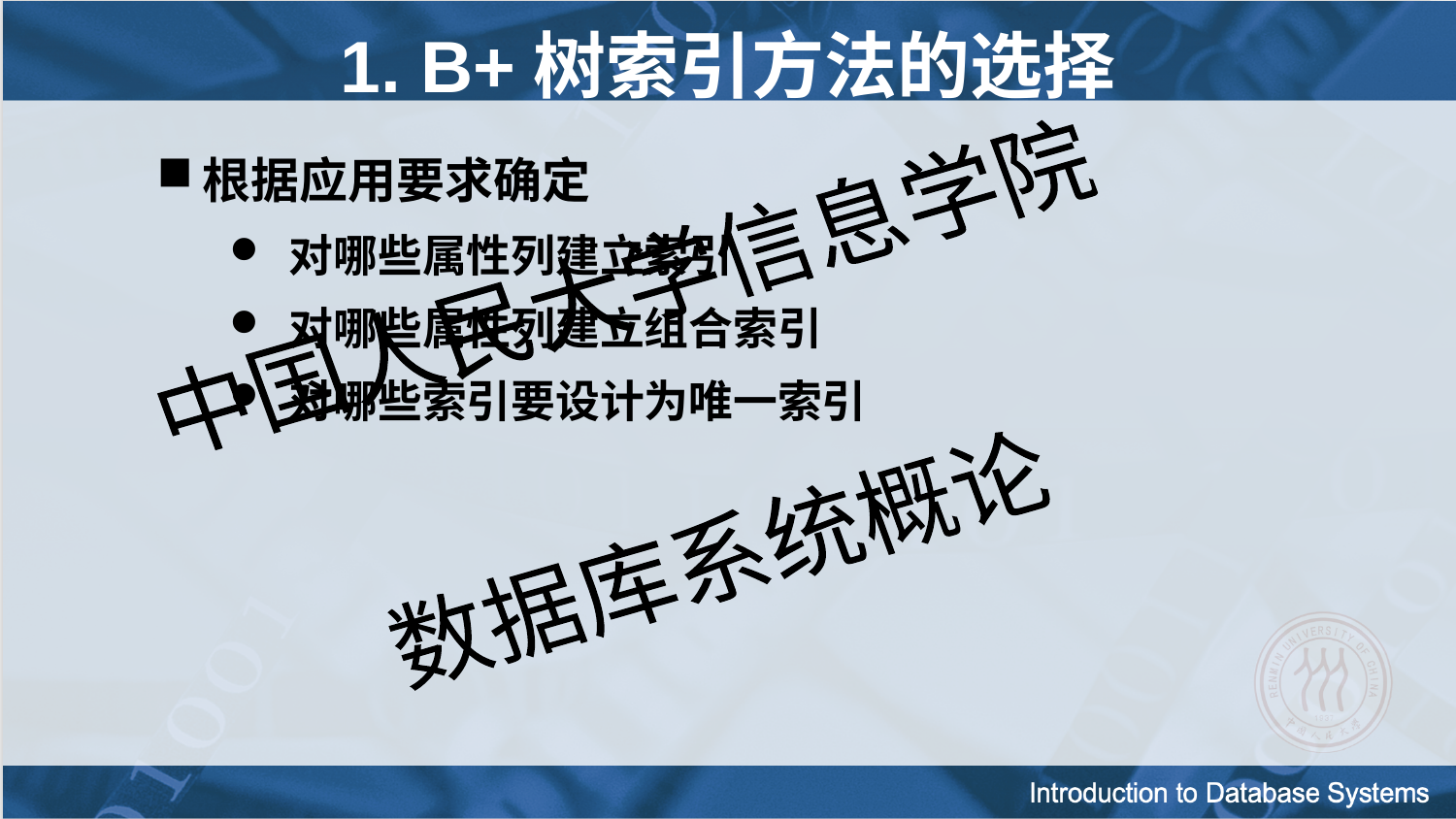

1. B+树索引方法的选择
根据应用要求确定
 对哪些属性列建立索引
 对哪些属性列建立组合索引
 对哪些索引要设计为唯一索引